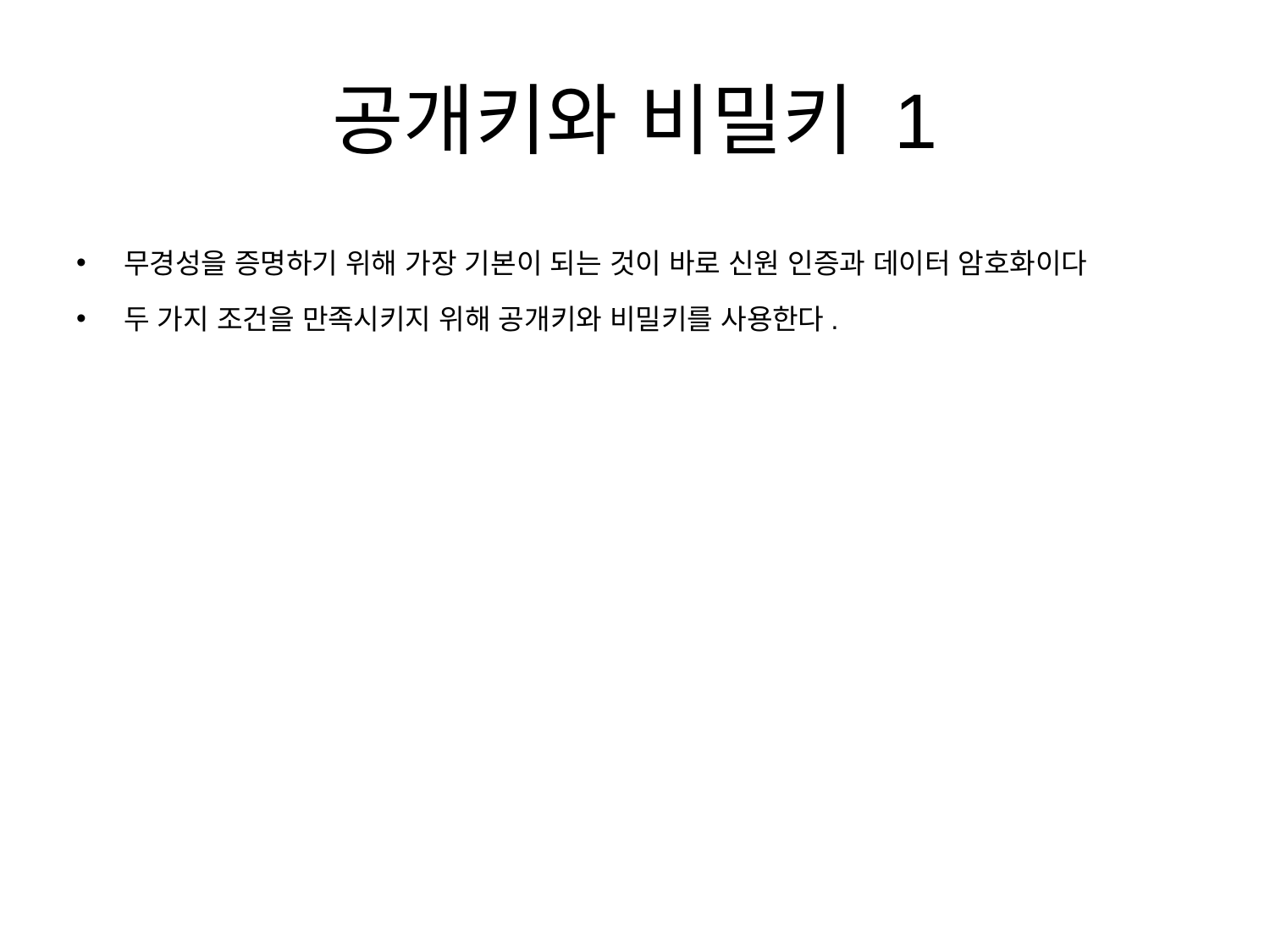

# 공개키와 비밀키 1
무경성을 증명하기 위해 가장 기본이 되는 것이 바로 신원 인증과 데이터 암호화이다
두 가지 조건을 만족시키지 위해 공개키와 비밀키를 사용한다.